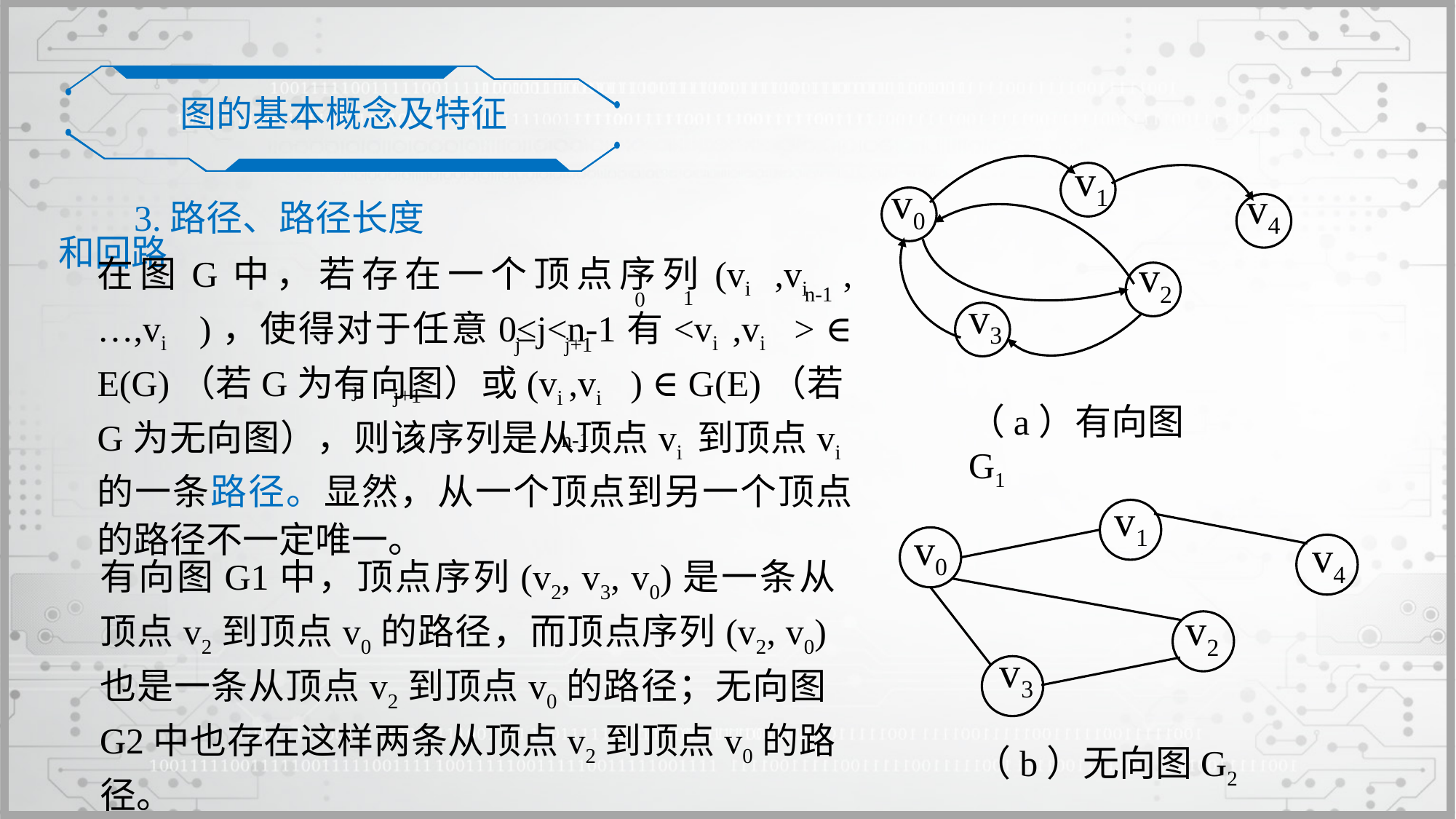

图的基本概念及特征

v1

v0

v4

v2

v3

3.路径、路径长度和回路
在图G中，若存在一个顶点序列(vi  ,vi   , …,vi   )，使得对于任意0≤j<n-1有<vi  ,vi    > ∈ E(G)（若G为有向图）或(vi ,vi     ) ∈ G(E)（若G为无向图），则该序列是从顶点vi 到顶点vi   的一条路径。显然，从一个顶点到另一个顶点的路径不一定唯一。
n-1
1
0
j+1
j
j
j+1
0
n-1
（a）有向图G1
v1

v0
v4

v2

v3

有向图G1中，顶点序列(v2, v3, v0)是一条从顶点v2到顶点v0的路径，而顶点序列(v2, v0)也是一条从顶点v2到顶点v0的路径；无向图G2中也存在这样两条从顶点v2到顶点v0的路径。
（b）无向图G2